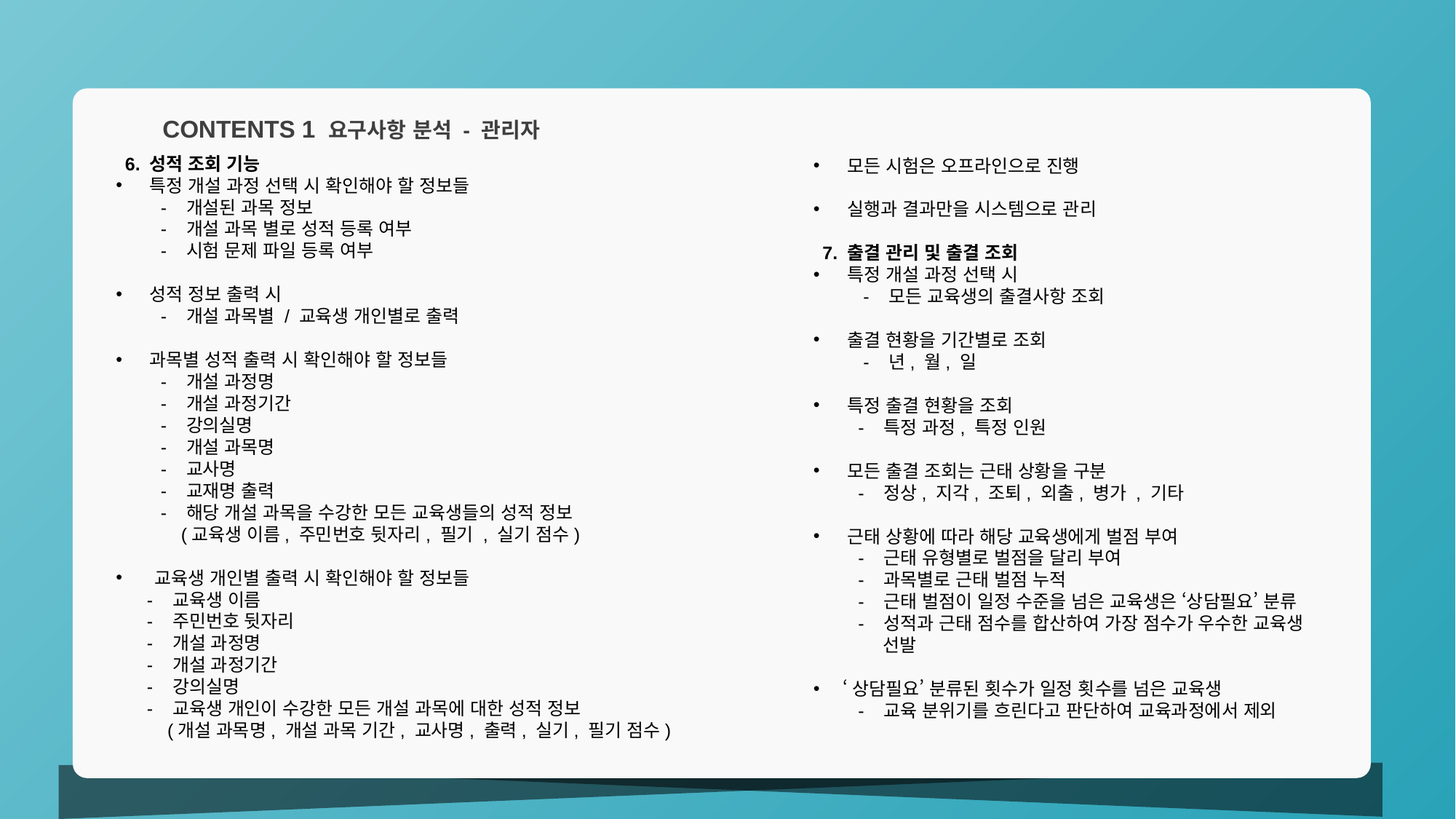

모든 시험은 오프라인으로 진행

    실행과 결과만을 시스템으로 관리

7. 출결 관리 및 출결 조회
    특정 개설 과정 선택 시
        -   모든 교육생의 출결사항 조회

    출결 현황을 기간별로 조회
        -   년, 월, 일

    특정 출결 현황을 조회
       -   특정 과정, 특정 인원

    모든 출결 조회는 근태 상황을 구분
       -   정상, 지각, 조퇴, 외출, 병가 , 기타

    근태 상황에 따라 해당 교육생에게 벌점 부여
       -   근태 유형별로 벌점을 달리 부여
       -   과목별로 근태 벌점 누적
       -   근태 벌점이 일정 수준을 넘은 교육생은 ‘상담필요’ 분류
       -   성적과 근태 점수를 합산하여 가장 점수가 우수한 교육생
           선발

    ‘상담필요’ 분류된 횟수가 일정 횟수를 넘은 교육생
       -   교육 분위기를 흐린다고 판단하여 교육과정에서 제외

CONTENTS 1 요구사항 분석 - 관리자

6. 성적 조회 기능
    특정 개설 과정 선택 시 확인해야 할 정보들
       -   개설된 과목 정보
       -   개설 과목 별로 성적 등록 여부
       -   시험 문제 파일 등록 여부

    성적 정보 출력 시
       -   개설 과목별 / 교육생 개인별로 출력

    과목별 성적 출력 시 확인해야 할 정보들
       -   개설 과정명
       -   개설 과정기간
       -   강의실명
       -   개설 과목명
       -   교사명
       -   교재명 출력
       -   해당 개설 과목을 수강한 모든 교육생들의 성적 정보
           (교육생 이름, 주민번호 뒷자리, 필기 , 실기 점수)

     교육생 개인별 출력 시 확인해야 할 정보들
               -   교육생 이름
               -   주민번호 뒷자리
               -   개설 과정명
               -   개설 과정기간
               -   강의실명
               -   교육생 개인이 수강한 모든 개설 과목에 대한 성적 정보
                   (개설 과목명, 개설 과목 기간, 교사명, 출력, 실기, 필기 점수)